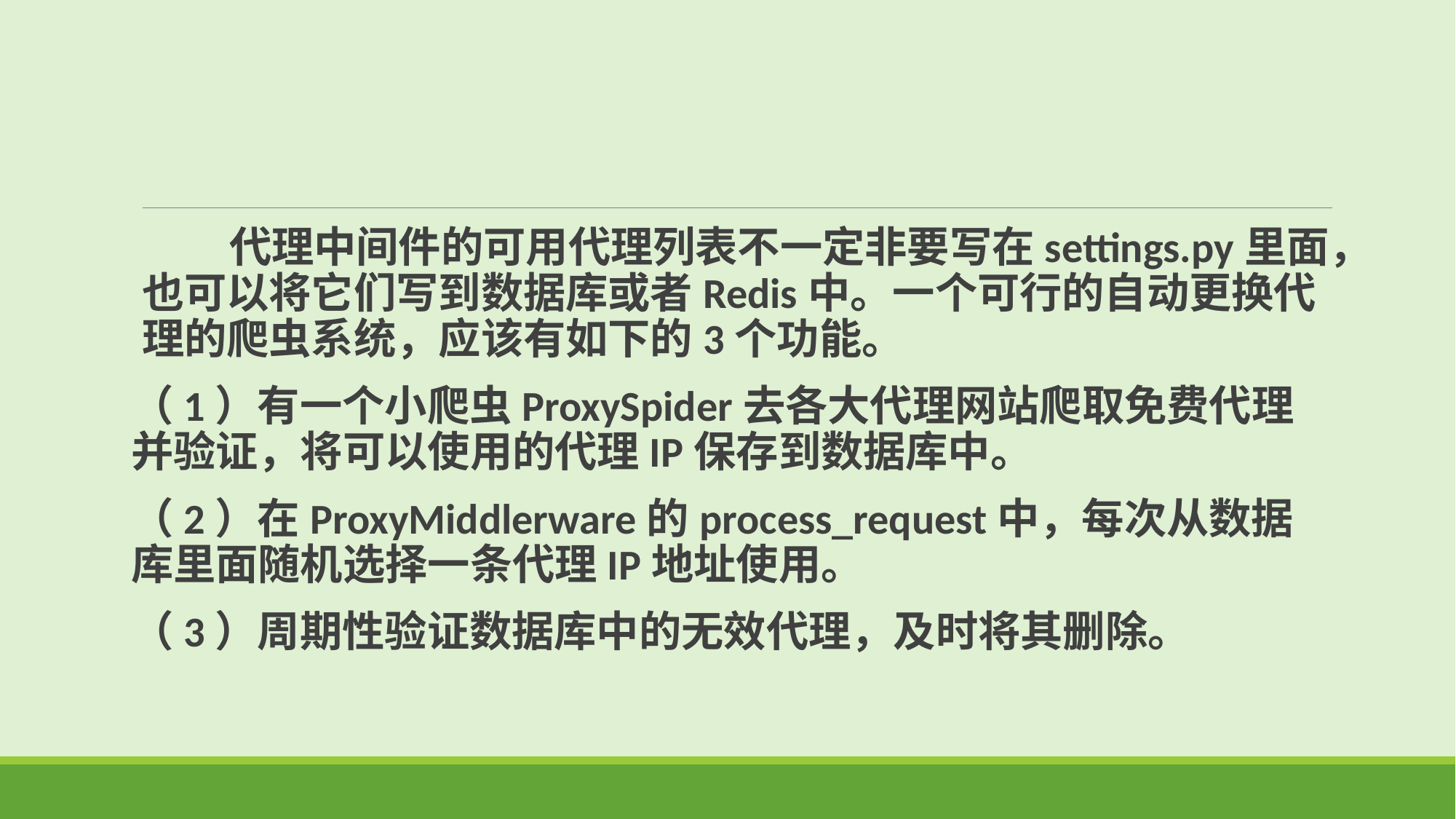

代理中间件的可用代理列表不一定非要写在settings.py里面，也可以将它们写到数据库或者Redis中。一个可行的自动更换代理的爬虫系统，应该有如下的3个功能。
（1）有一个小爬虫ProxySpider去各大代理网站爬取免费代理并验证，将可以使用的代理IP保存到数据库中。
（2）在ProxyMiddlerware的process_request中，每次从数据库里面随机选择一条代理IP地址使用。
（3）周期性验证数据库中的无效代理，及时将其删除。